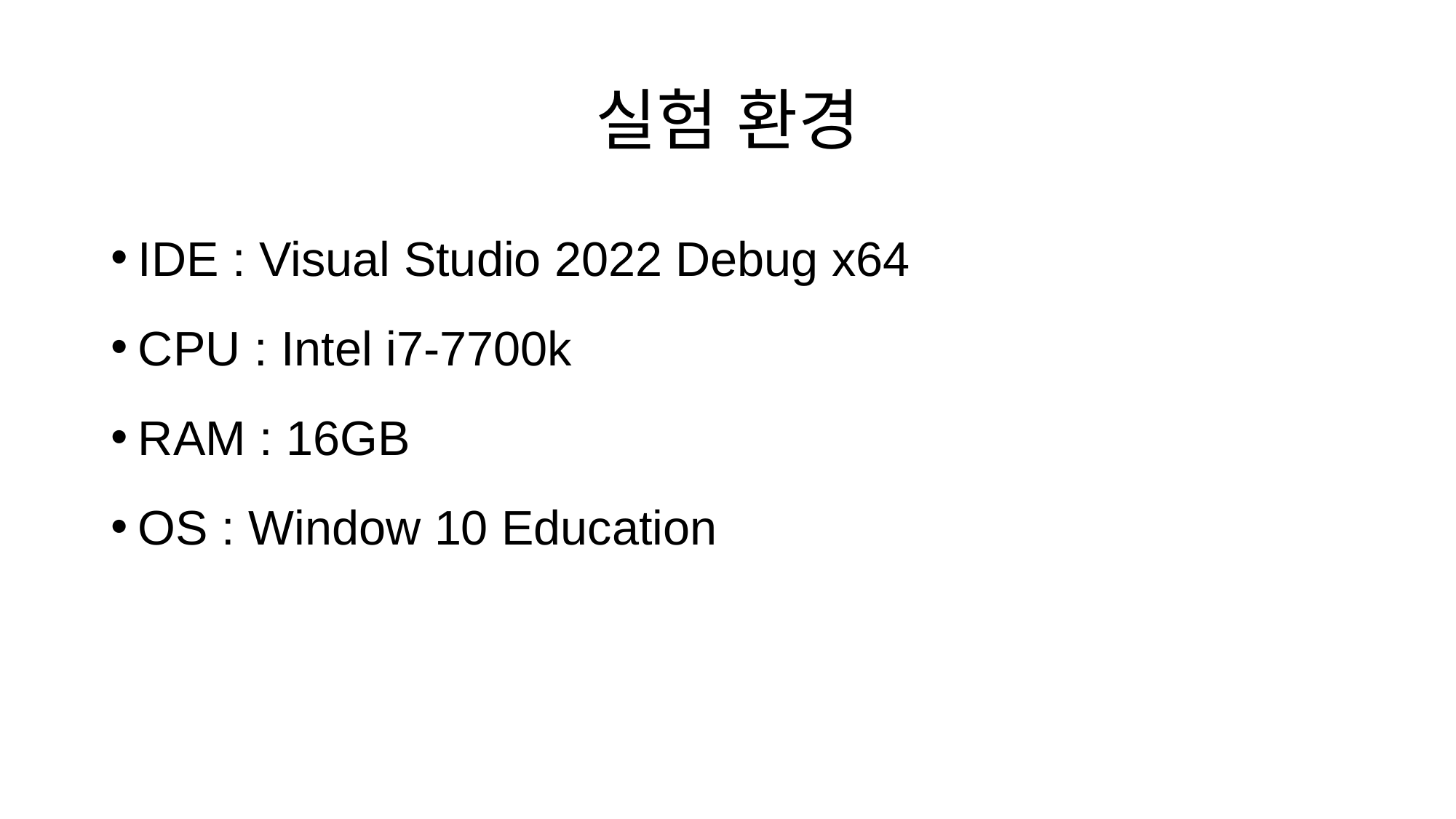

# 실험 환경
IDE : Visual Studio 2022 Debug x64
CPU : Intel i7-7700k
RAM : 16GB
OS : Window 10 Education